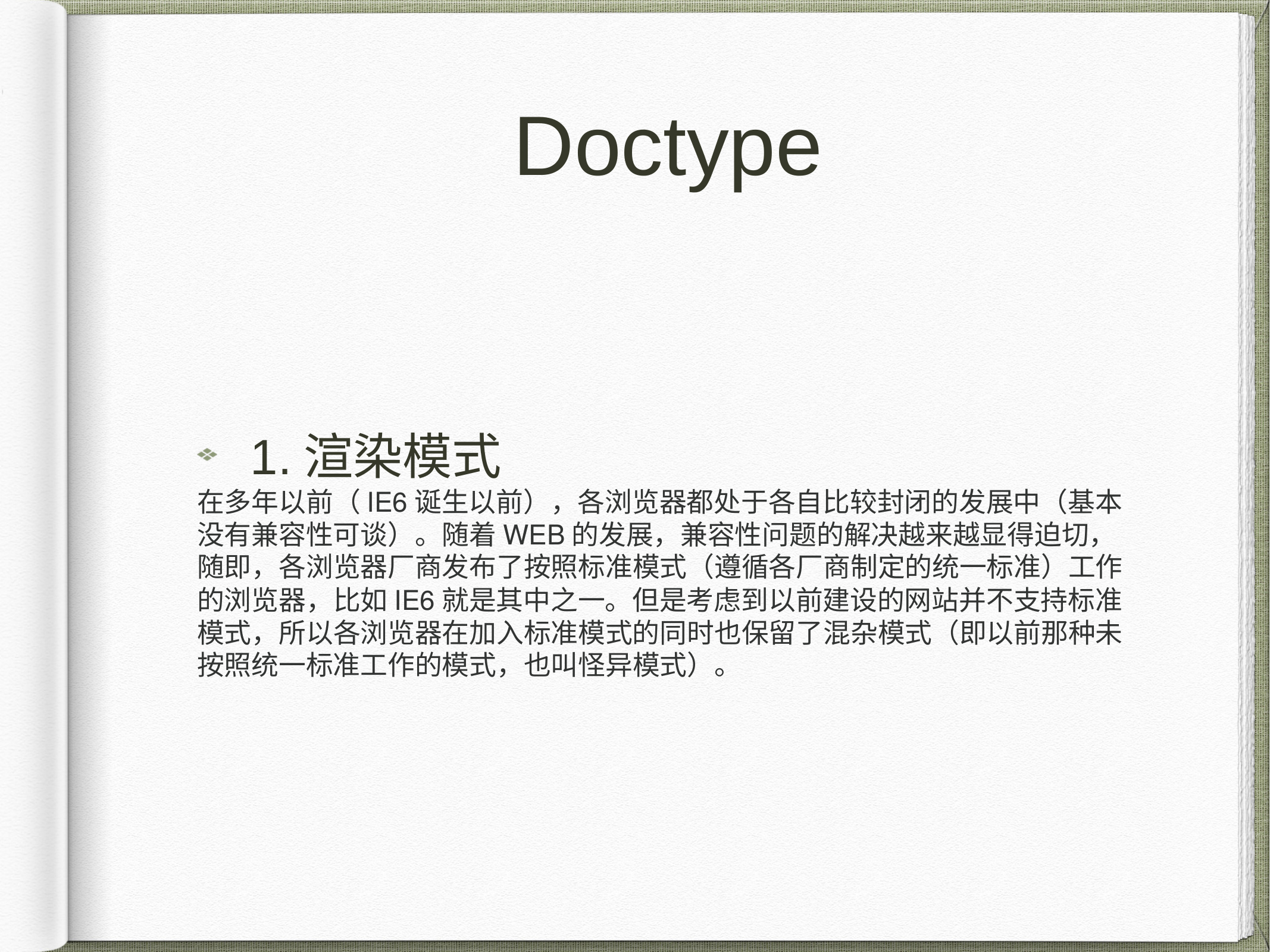

# Doctype
1.渲染模式
在多年以前（IE6诞生以前），各浏览器都处于各自比较封闭的发展中（基本没有兼容性可谈）。随着WEB的发展，兼容性问题的解决越来越显得迫切，随即，各浏览器厂商发布了按照标准模式（遵循各厂商制定的统一标准）工作的浏览器，比如IE6就是其中之一。但是考虑到以前建设的网站并不支持标准模式，所以各浏览器在加入标准模式的同时也保留了混杂模式（即以前那种未按照统一标准工作的模式，也叫怪异模式）。